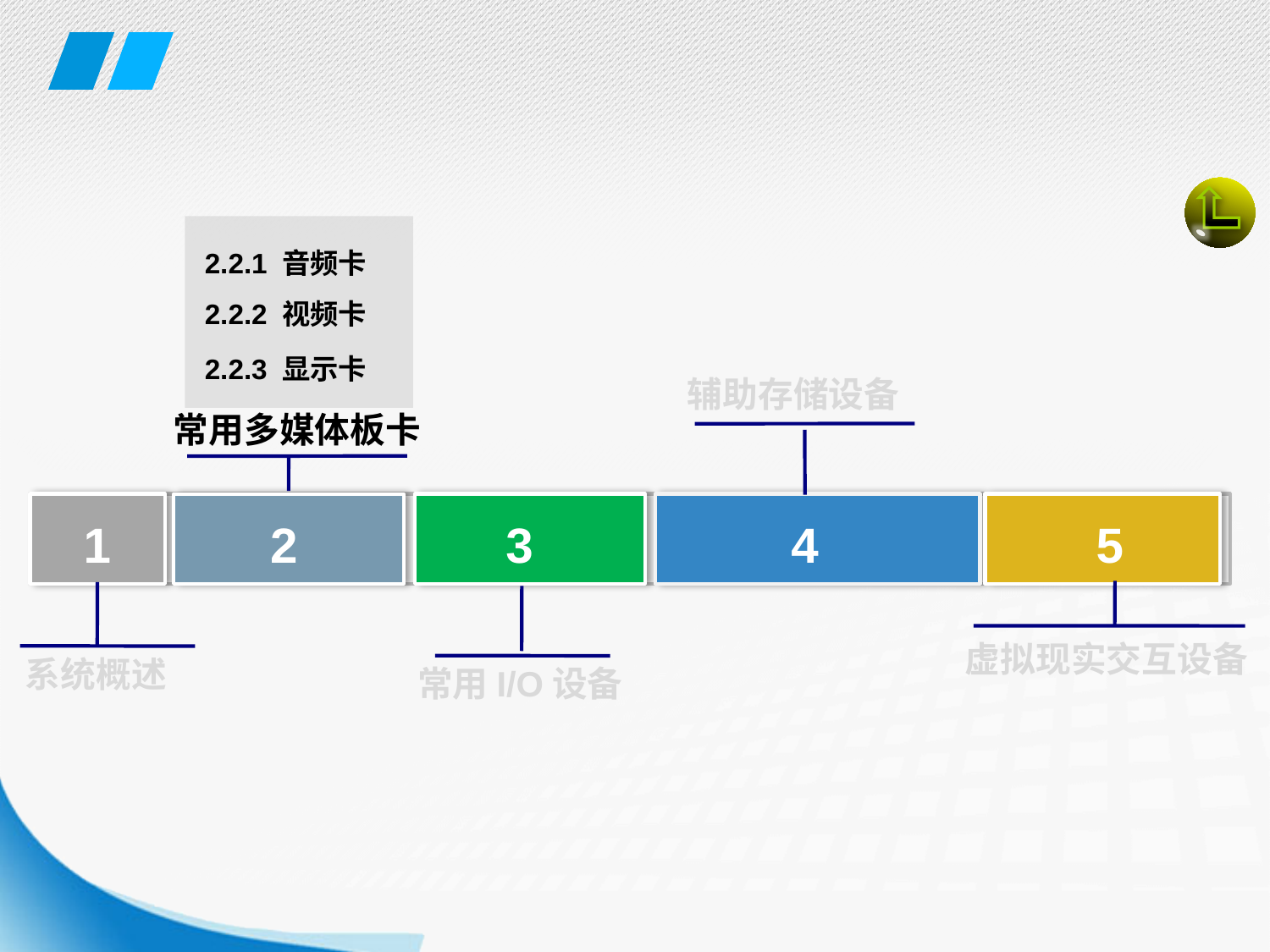

2.2.1 音频卡
2.2.2 视频卡
2.2.3 显示卡
辅助存储设备
常用多媒体板卡

1
2
3
4
5

虚拟现实交互设备
系统概述

常用I/O设备